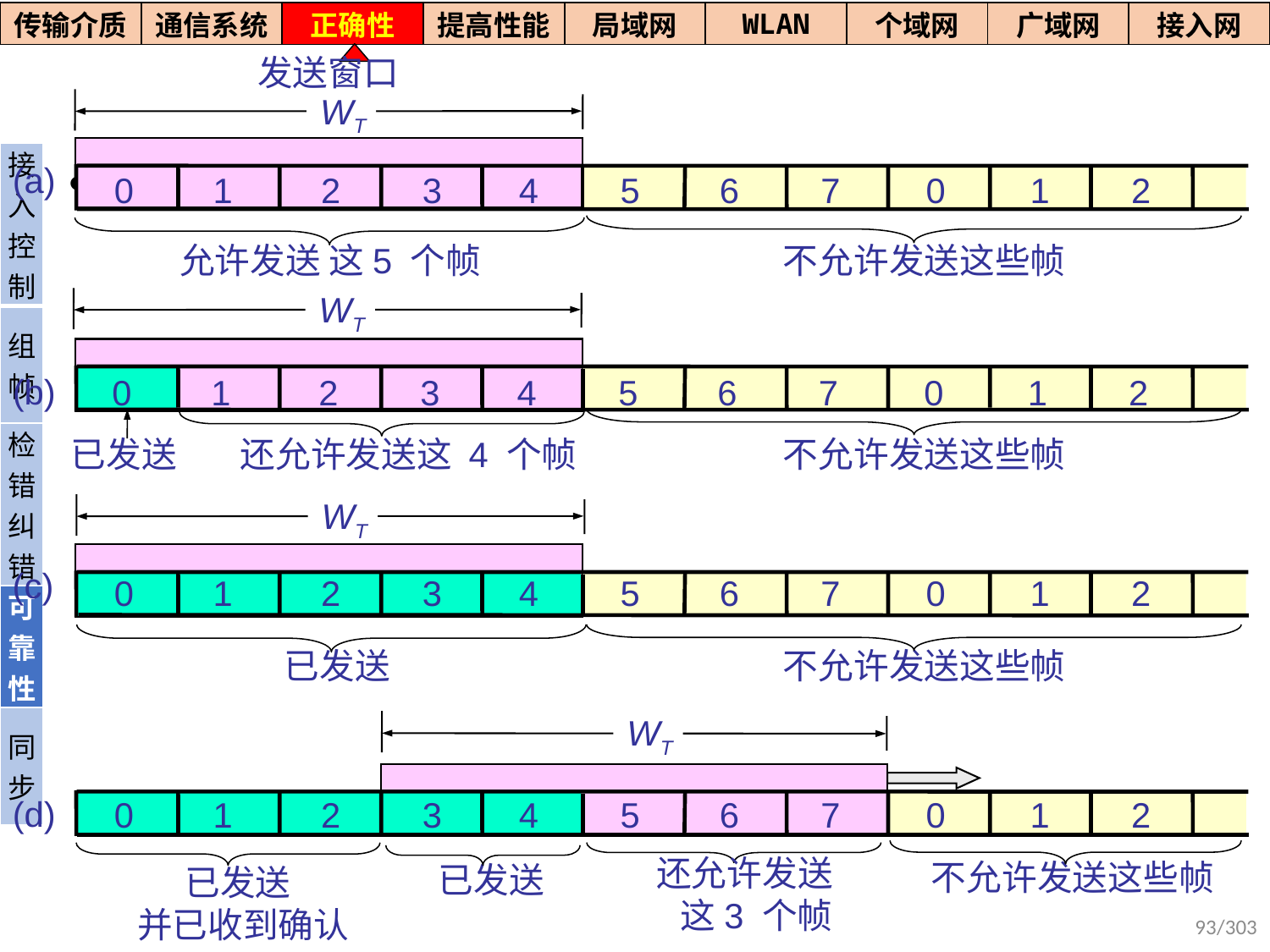

| 传输介质 | 通信系统 | 正确性 | 提高性能 | 局域网 | WLAN | 个域网 | 广域网 | 接入网 |
| --- | --- | --- | --- | --- | --- | --- | --- | --- |

发送窗口
# 2.滑动窗口
WT

| 接入控制 |
| --- |
| 组帧 |
| 检错纠错 |
| 可靠性 |
| 同步 |
基本思想

(a)
0
1
2
3
4
5
6
7
0
1
2

允许发送 这5 个帧
不允许发送这些帧

WT

(b)
2
4
0
1
3
5
6
7
0
1
2

已发送
还允许发送这 4 个帧
不允许发送这些帧

WT

(c)
0
1
2
3
4
5
6
7
0
1
2

已发送
不允许发送这些帧

WT

(d)
0
1
2
3
4
5
6
7
0
1
2

还允许发送
  这3 个帧
不允许发送这些帧
已发送
     已发送
并已收到确认
93/303